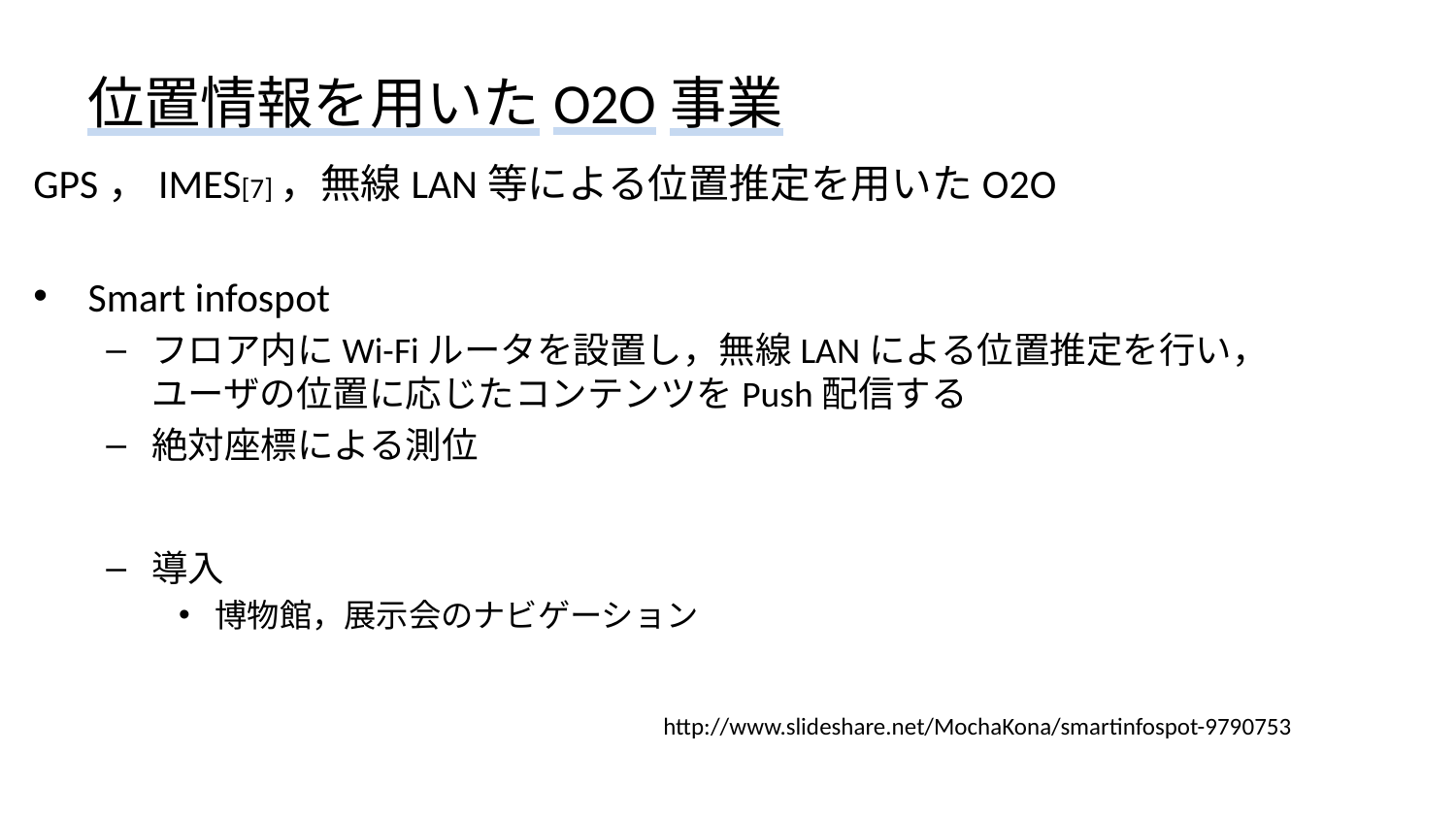

# 位置情報を用いたO2O事業
GPS，IMES[7]，無線LAN等による位置推定を用いたO2O

Smart infospot
フロア内にWi-Fiルータを設置し，無線LANによる位置推定を行い，ユーザの位置に応じたコンテンツをPush配信する
絶対座標による測位

導入
博物館，展示会のナビゲーション
http://www.slideshare.net/MochaKona/smartinfospot-9790753